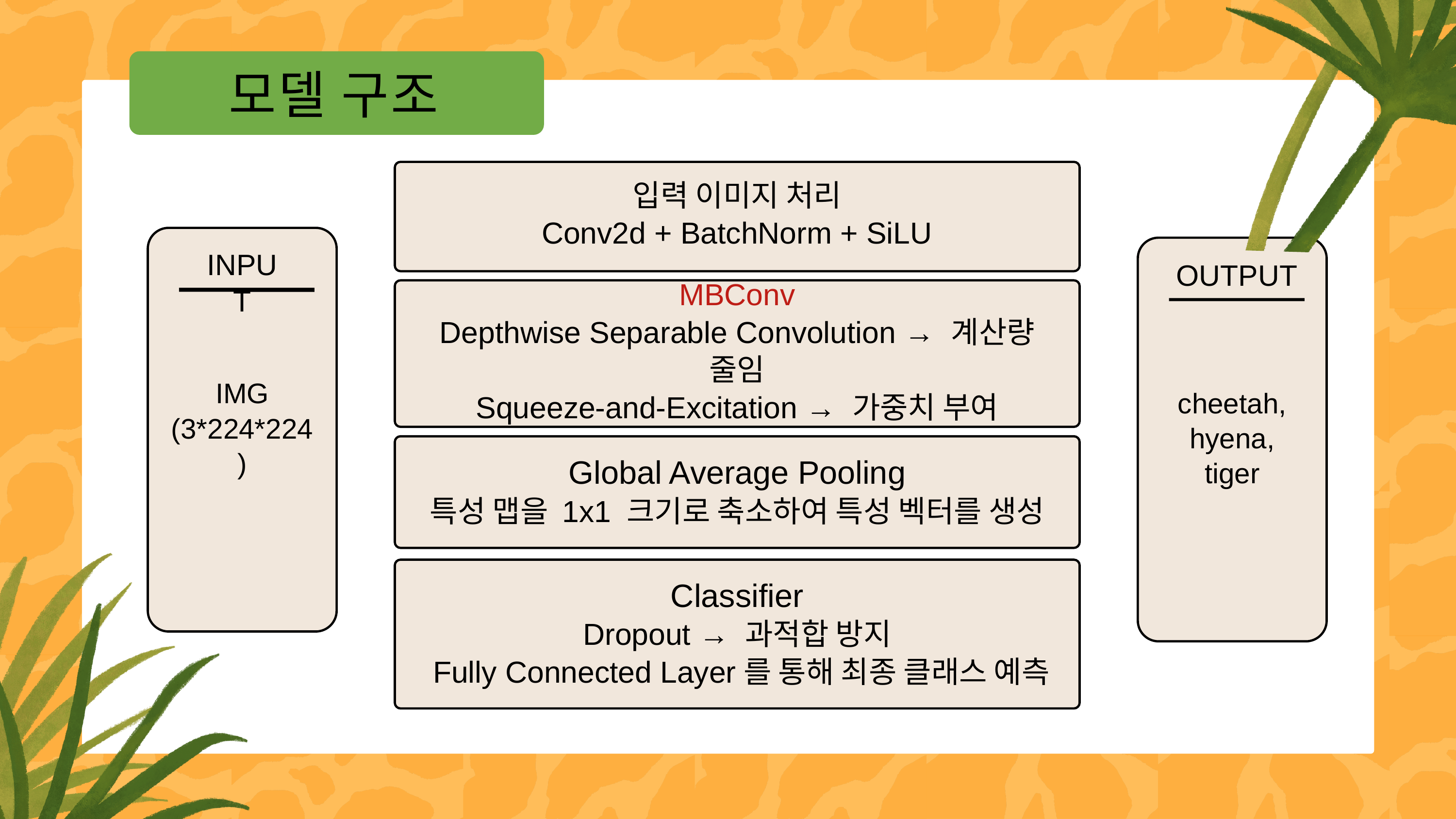

모델 구조

입력 이미지 처리
Conv2d + BatchNorm + SiLU

IMG
(3*224*224)
INPUT

cheetah,
hyena,
tiger
OUTPUT
OUTPUT

MBConv
Depthwise Separable Convolution → 계산량 줄임
Squeeze-and-Excitation → 가중치 부여

Global Average Pooling
특성 맵을 1x1 크기로 축소하여 특성 벡터를 생성

Classifier
Dropout → 과적합 방지
 Fully Connected Layer를 통해 최종 클래스 예측